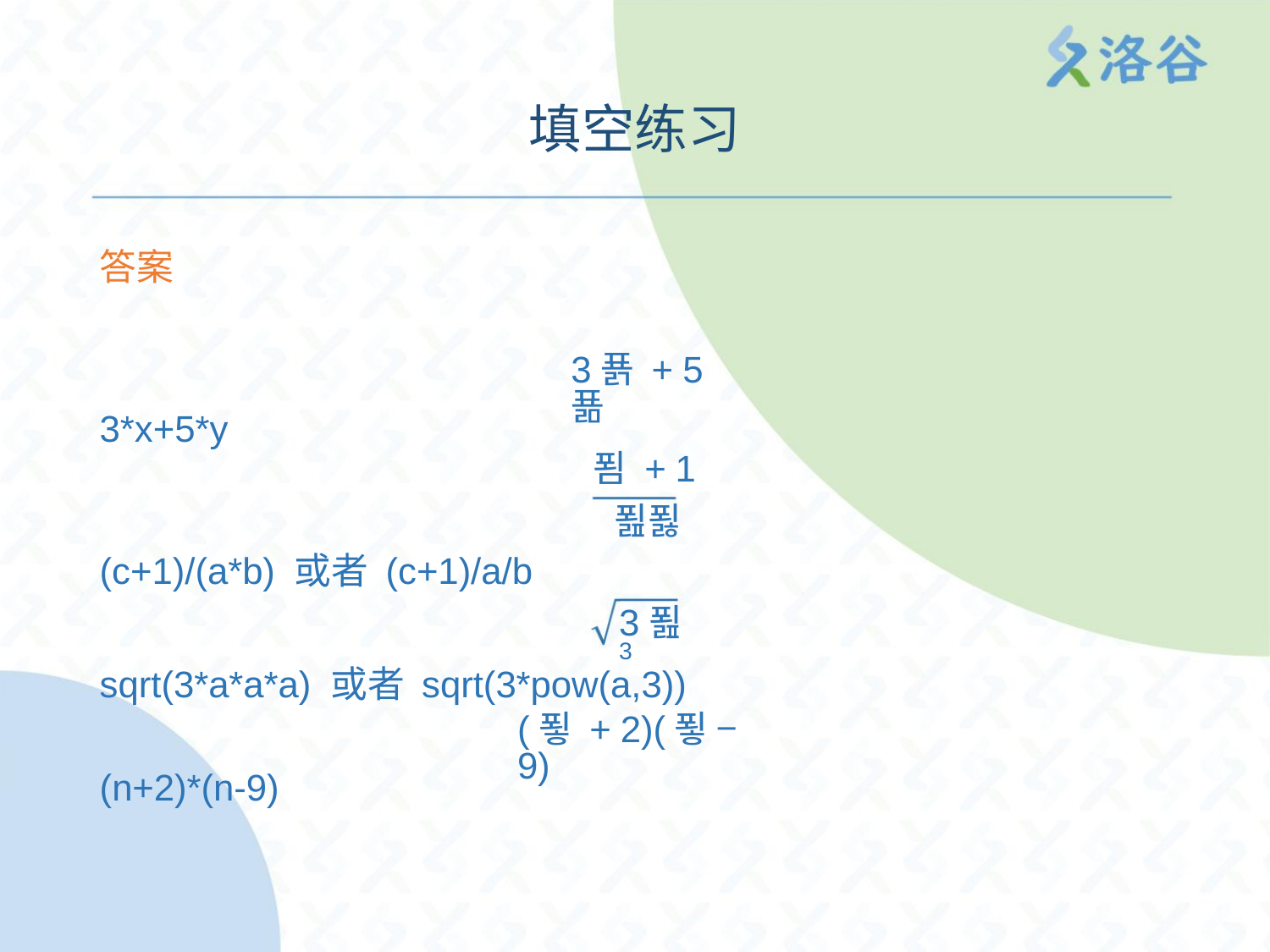

填空练习
答案
3푥 + 5푦
3*x+5*y
푐 + 1
푎푏
(c+1)/(a*b) 或者 (c+1)/a/b
3푎3
sqrt(3*a*a*a) 或者 sqrt(3*pow(a,3))
(푛 + 2)(푛 − 9)
(n+2)*(n-9)